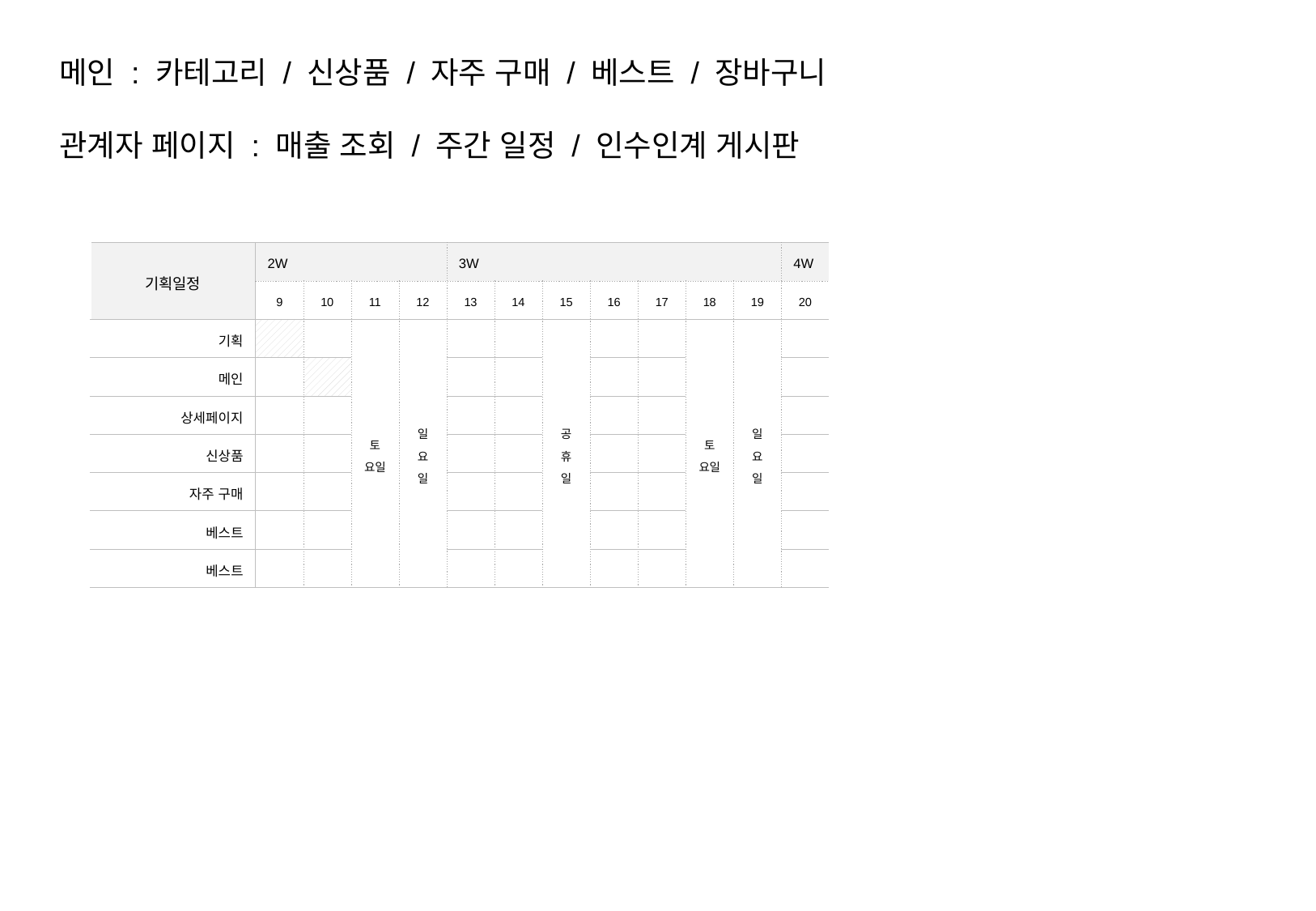

메인 : 카테고리 / 신상품 / 자주 구매 / 베스트 / 장바구니

관계자 페이지 : 매출 조회 / 주간 일정 / 인수인계 게시판

| 기획일정 | 2W |  |  |  | 3W |  |  |  |  |  |  | 4W |
| --- | --- | --- | --- | --- | --- | --- | --- | --- | --- | --- | --- | --- |
|  | 9 | 10 | 11 | 12 | 13 | 14 | 15 | 16 | 17 | 18 | 19 | 20 |
| 기획 |  |  | 토 요일 | 일 요 일 |  |  | 공 휴 일 |  |  | 토 요일 | 일 요 일 |  |
| 메인 |  |  |  |  |  |  |  |  |  |  |  |  |
| 상세페이지 |  |  |  |  |  |  |  |  |  |  |  |  |
| 신상품 |  |  |  |  |  |  |  |  |  |  |  |  |
| 자주 구매 |  |  |  |  |  |  |  |  |  |  |  |  |
| 베스트 |  |  |  |  |  |  |  |  |  |  |  |  |
| 베스트 |  |  |  |  |  |  |  |  |  |  |  |  |